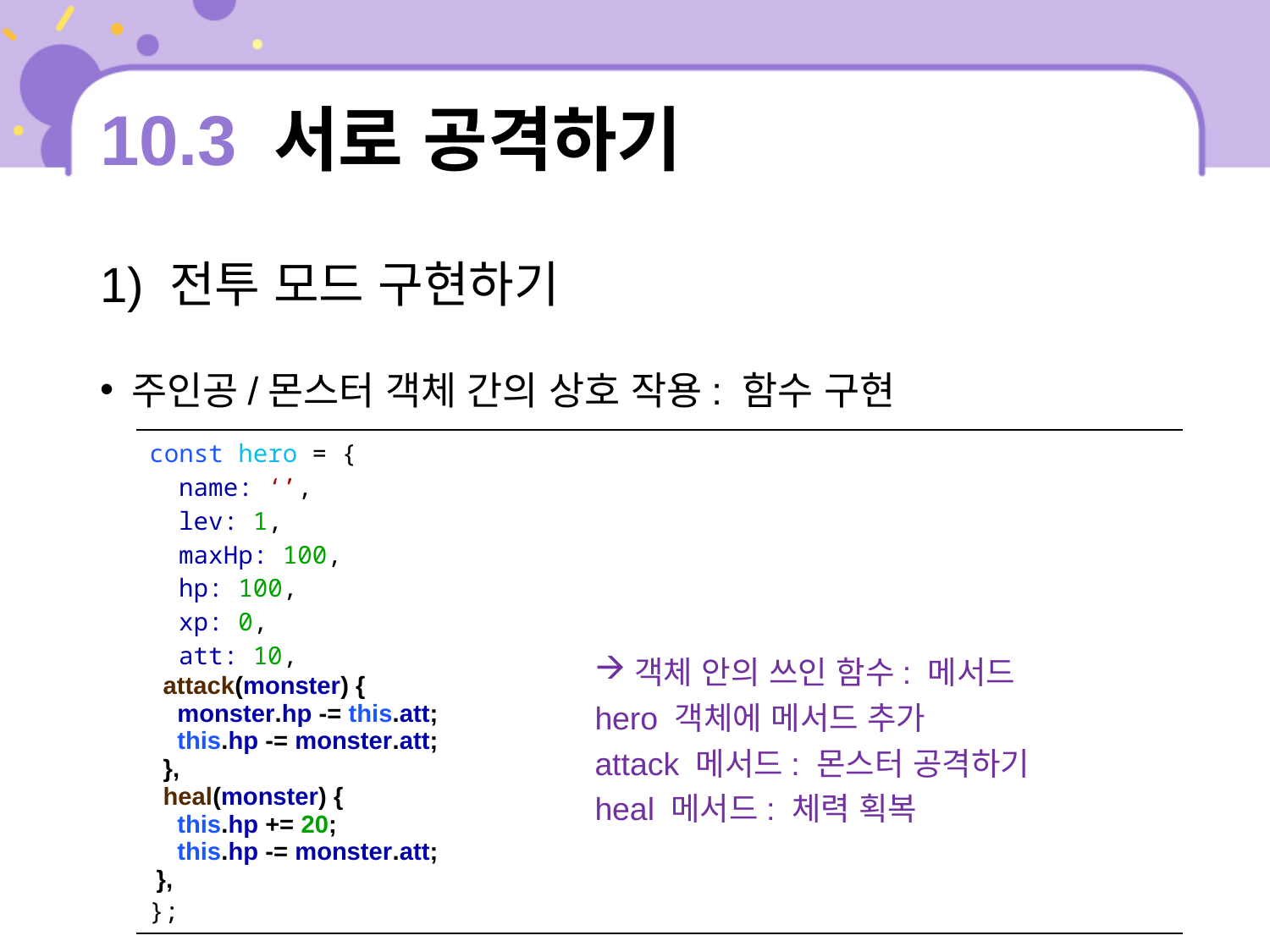

# 10.3 서로 공격하기
1) 전투 모드 구현하기
주인공/몬스터 객체 간의 상호 작용: 함수 구현
| const hero = { name: ‘’, lev: 1, maxHp: 100, hp: 100, xp: 0, att: 10, attack(monster) { monster.hp -= this.att; this.hp -= monster.att; }, heal(monster) { this.hp += 20; this.hp -= monster.att; }, }; |
| --- |
객체 안의 쓰인 함수: 메서드
hero 객체에 메서드 추가
attack 메서드: 몬스터 공격하기
heal 메서드: 체력 획복